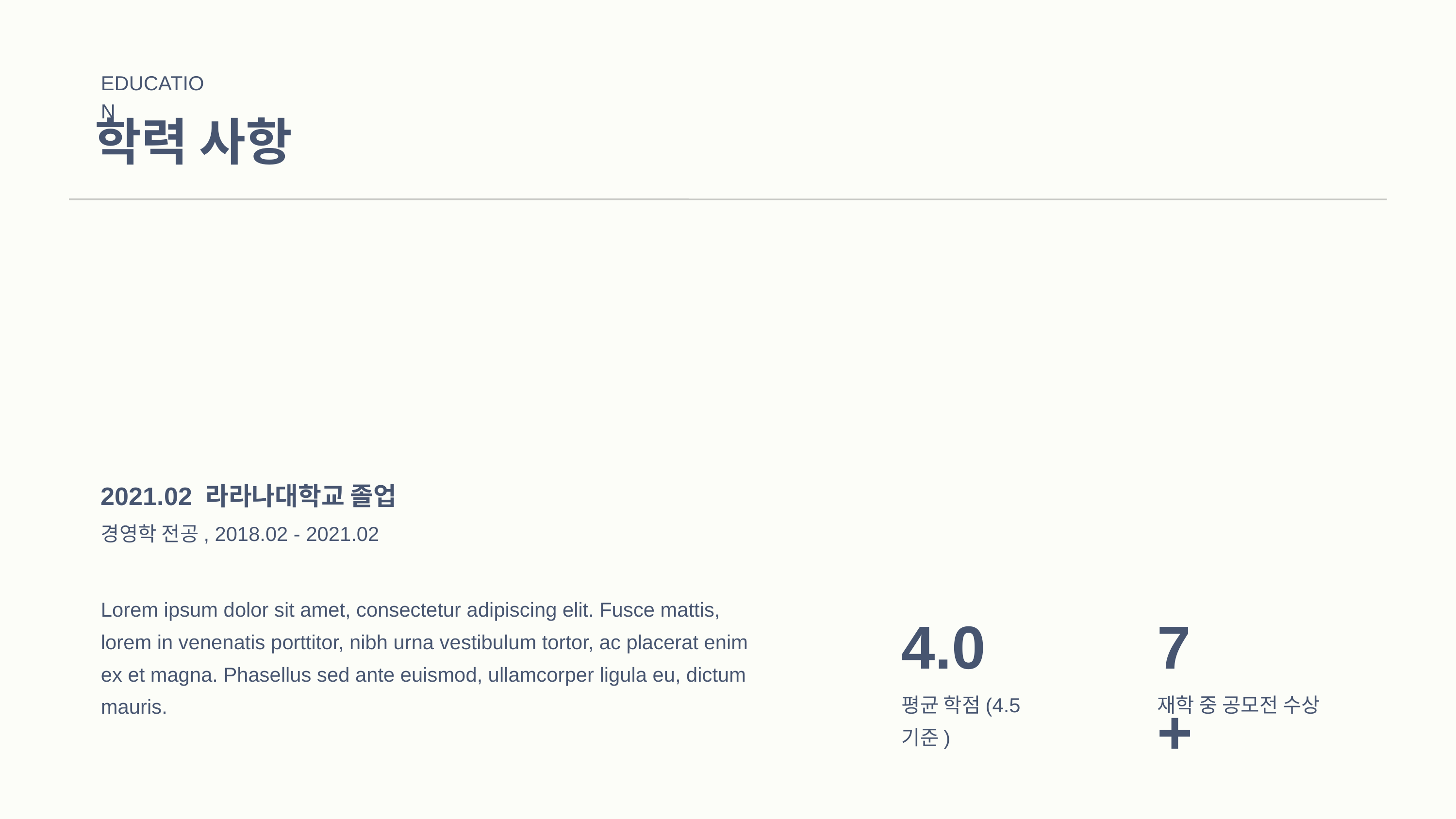

EDUCATION
학력 사항

2021.02 라라나대학교 졸업
경영학 전공, 2018.02 - 2021.02
Lorem ipsum dolor sit amet, consectetur adipiscing elit. Fusce mattis, lorem in venenatis porttitor, nibh urna vestibulum tortor, ac placerat enim ex et magna. Phasellus sed ante euismod, ullamcorper ligula eu, dictum mauris.
4.0
7+
평균 학점(4.5 기준)
재학 중 공모전 수상